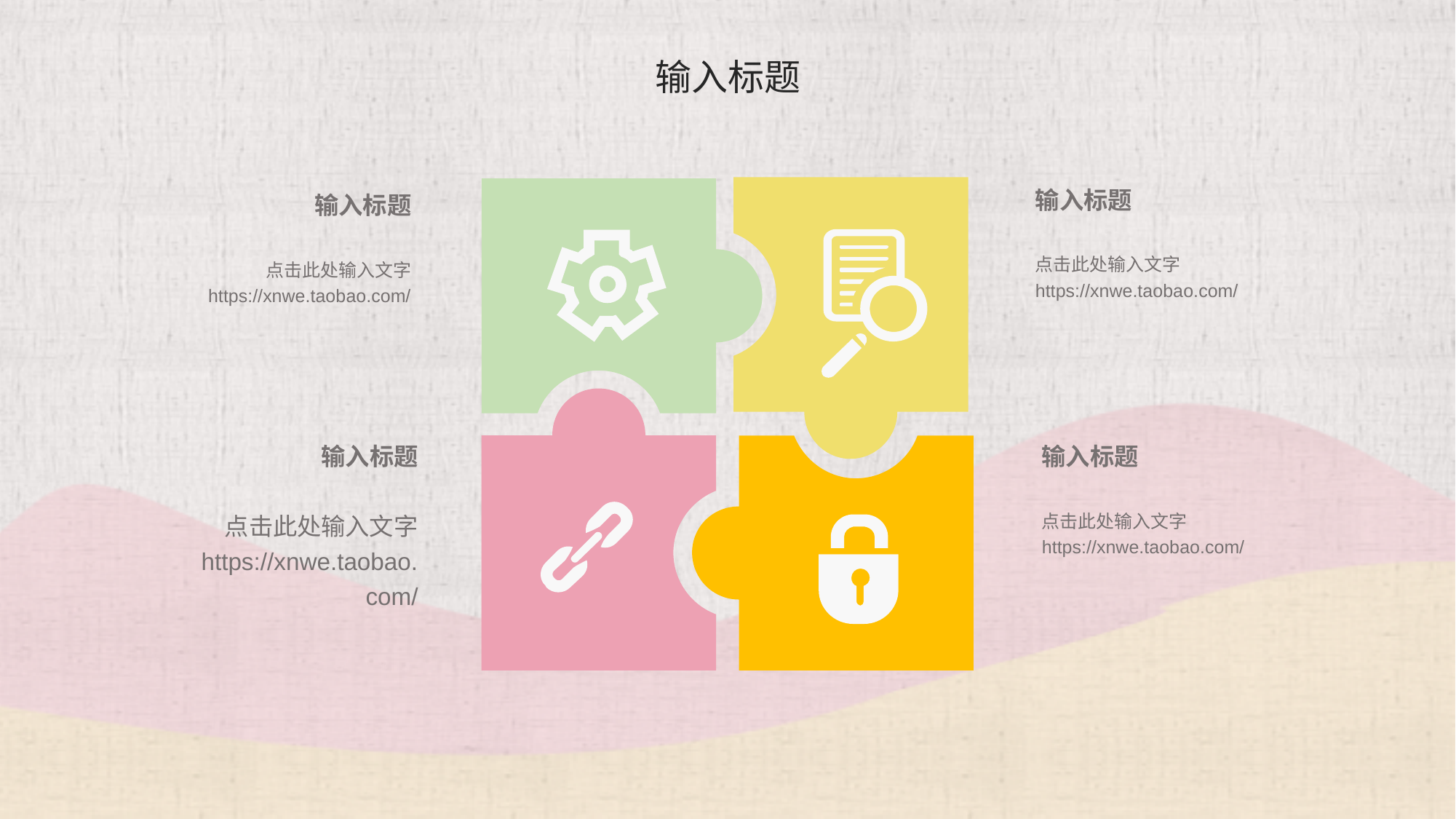

# 输入标题

输入标题

点击此处输入文字 https://xnwe.taobao.com/
输入标题

点击此处输入文字 https://xnwe.taobao.com/

输入标题

点击此处输入文字 https://xnwe.taobao.com/

输入标题

点击此处输入文字 https://xnwe.taobao.com/